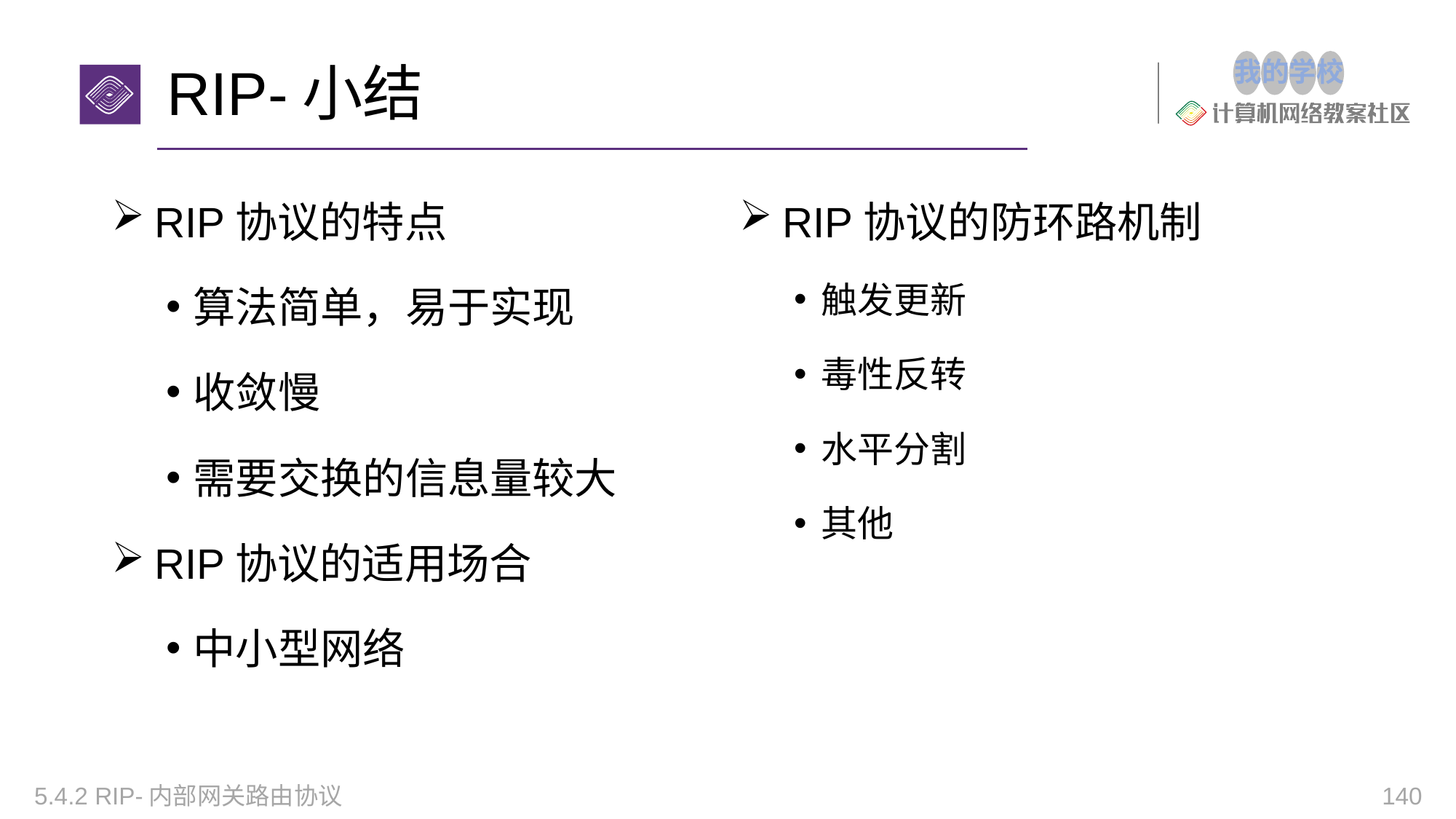

# RIP-小结
RIP协议的特点
算法简单，易于实现
收敛慢
需要交换的信息量较大
RIP协议的适用场合
中小型网络

RIP协议的防环路机制
触发更新
毒性反转
水平分割
其他

5.4.2 RIP-内部网关路由协议
140